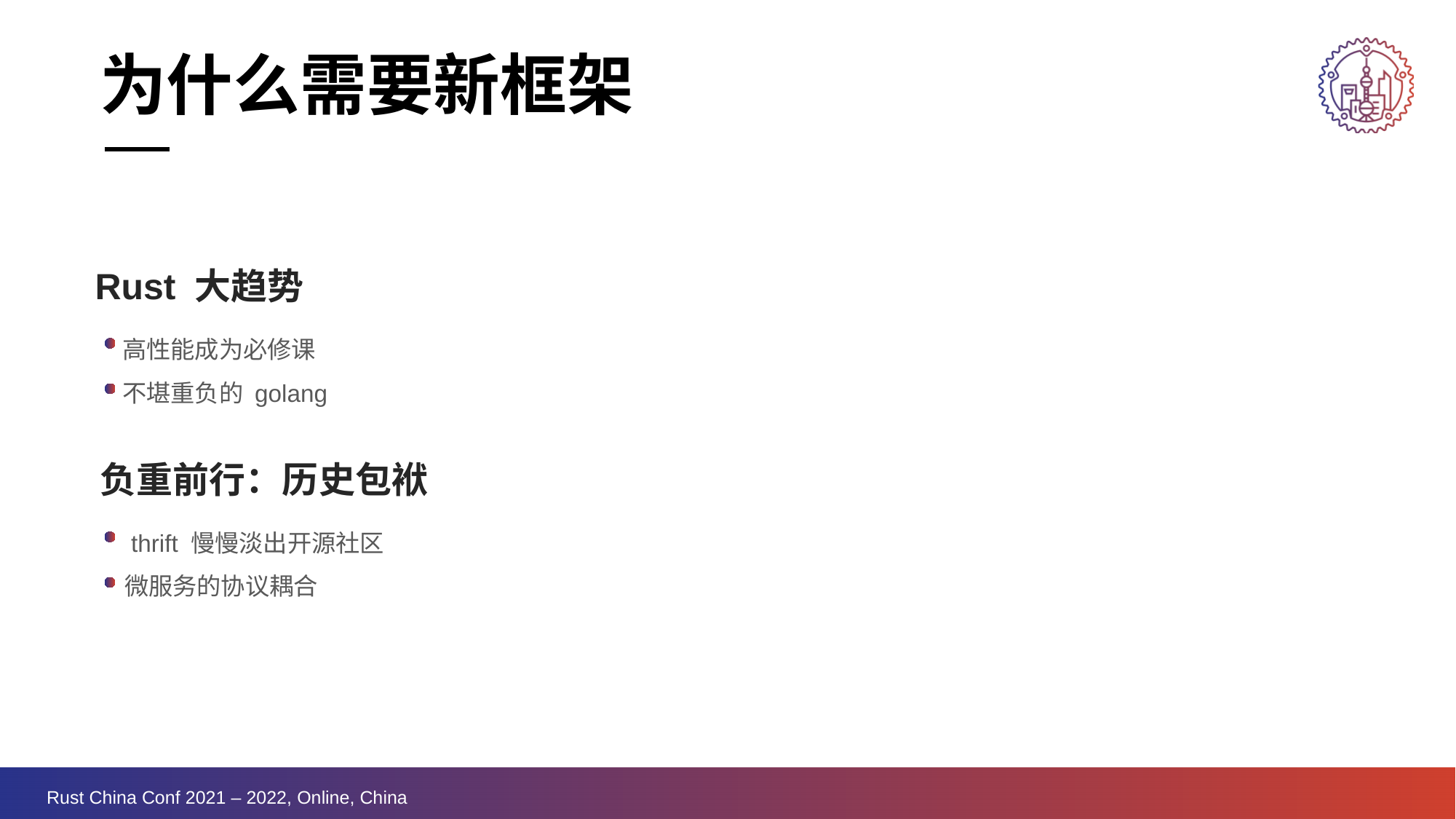

为什么需要新框架
Rust 大趋势
高性能成为必修课
不堪重负的 golang

负重前行：历史包袱
 thrift 慢慢淡出开源社区
微服务的协议耦合